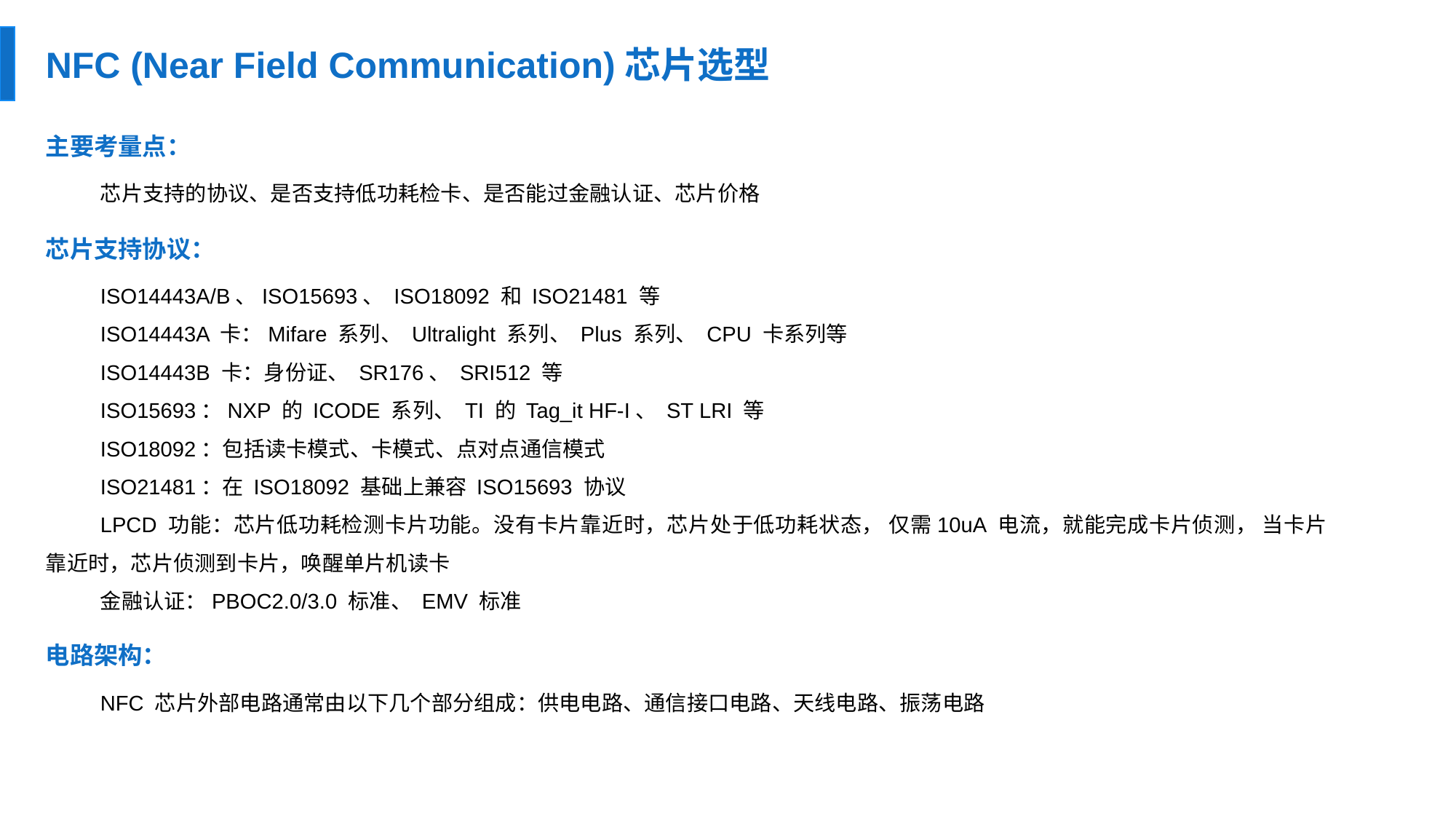

NFC (Near Field Communication)芯片选型
主要考量点：
芯片支持的协议、是否支持低功耗检卡、是否能过金融认证、芯片价格
芯片支持协议：
ISO14443A/B、ISO15693、 ISO18092 和 ISO21481 等
ISO14443A 卡：Mifare 系列、 Ultralight 系列、 Plus 系列、 CPU 卡系列等
ISO14443B 卡：身份证、 SR176、 SRI512 等
ISO15693：NXP 的 ICODE 系列、 TI 的 Tag_it HF-I、 ST LRI 等
ISO18092：包括读卡模式、卡模式、点对点通信模式
ISO21481：在 ISO18092 基础上兼容 ISO15693 协议
LPCD 功能：芯片低功耗检测卡片功能。没有卡片靠近时，芯片处于低功耗状态， 仅需10uA 电流，就能完成卡片侦测， 当卡片靠近时，芯片侦测到卡片，唤醒单片机读卡
金融认证：PBOC2.0/3.0 标准、 EMV 标准
电路架构：
NFC 芯片外部电路通常由以下几个部分组成：供电电路、通信接口电路、天线电路、振荡电路